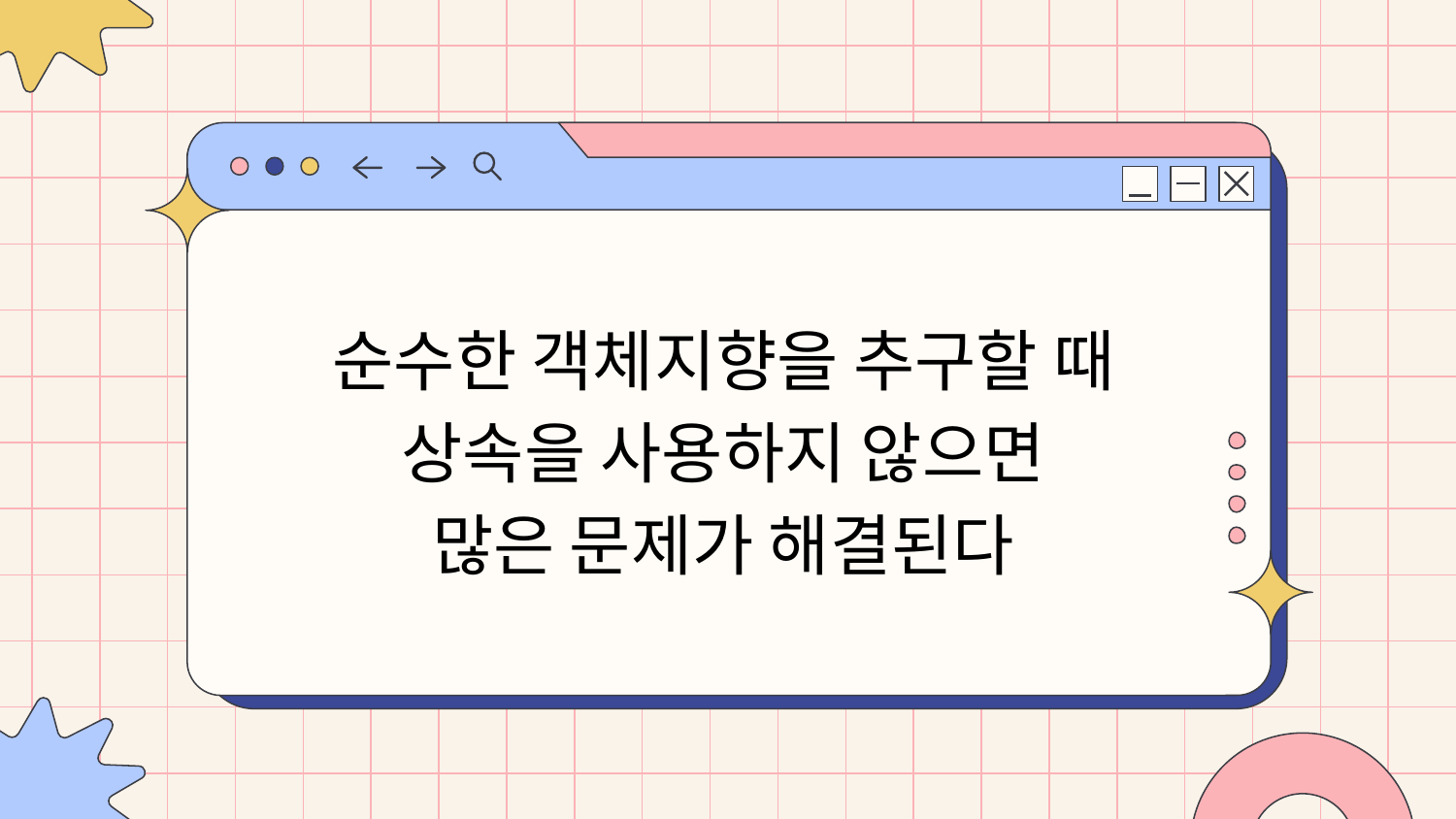

순수한 객체지향을 추구할 때
상속을 사용하지 않으면
많은 문제가 해결된다